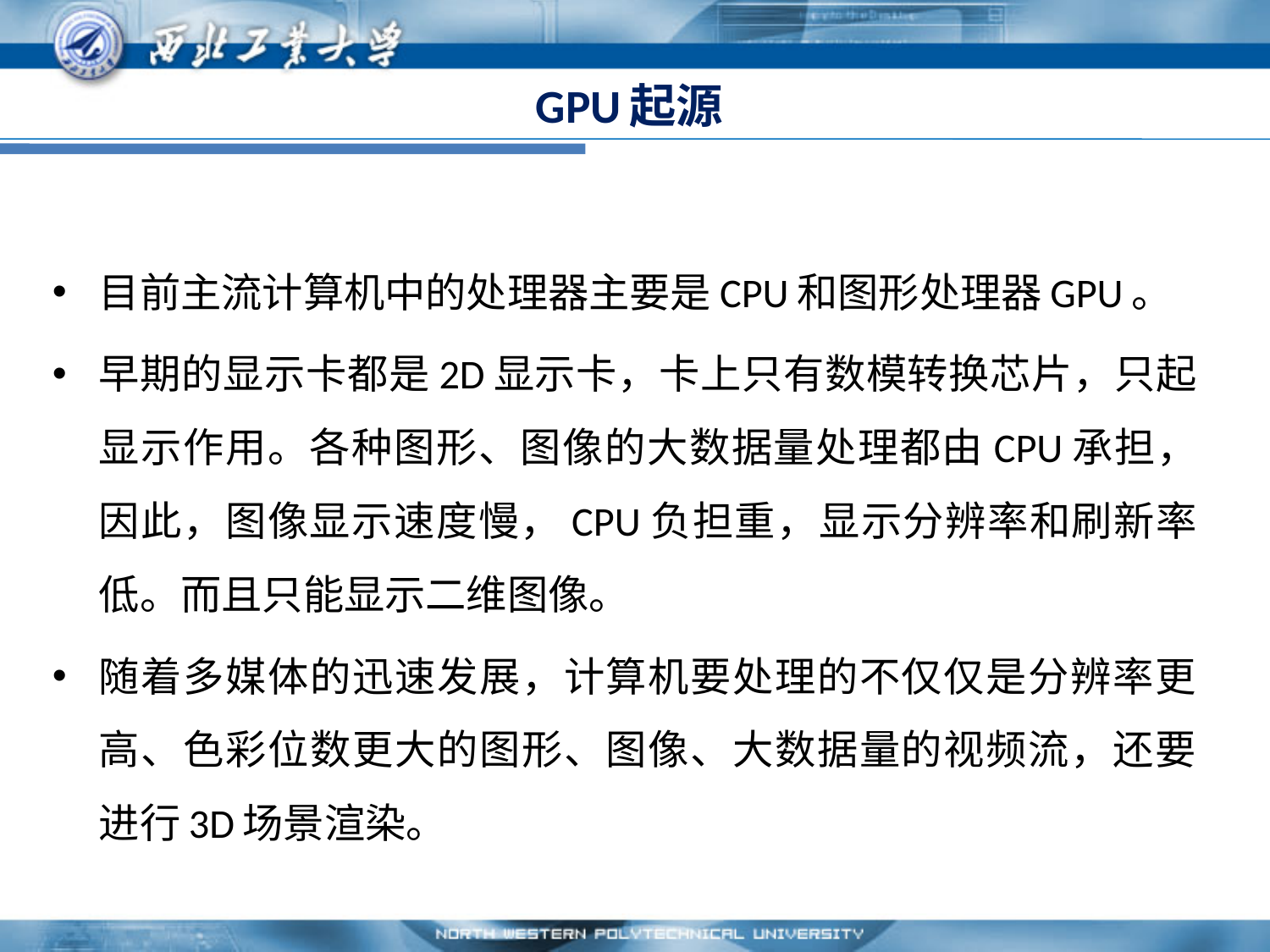

# GPU起源

目前主流计算机中的处理器主要是CPU和图形处理器GPU。
早期的显示卡都是2D显示卡，卡上只有数模转换芯片，只起显示作用。各种图形、图像的大数据量处理都由CPU承担，因此，图像显示速度慢，CPU负担重，显示分辨率和刷新率低。而且只能显示二维图像。
随着多媒体的迅速发展，计算机要处理的不仅仅是分辨率更高、色彩位数更大的图形、图像、大数据量的视频流，还要进行3D场景渲染。